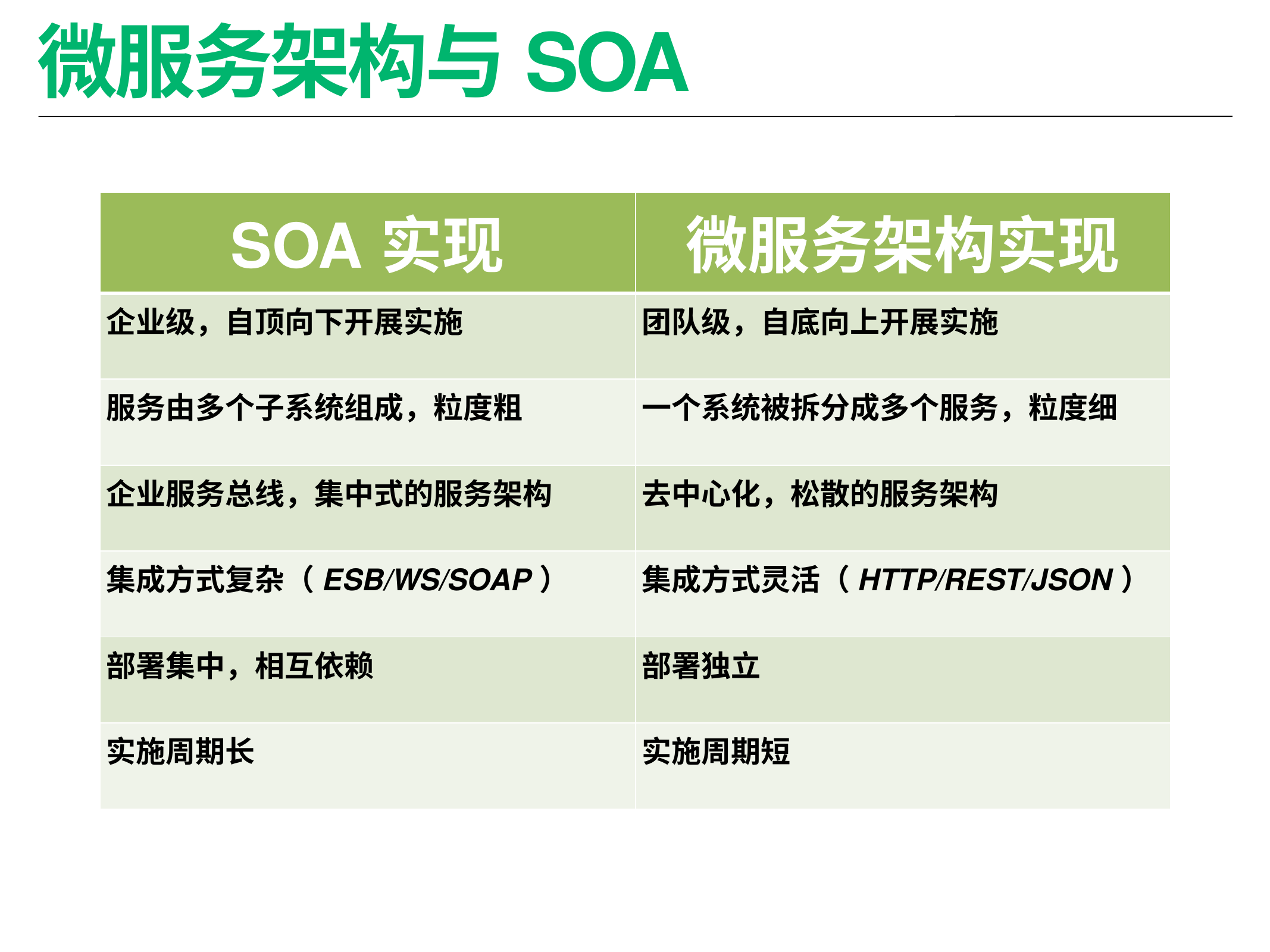

# 微服务架构与SOA
| SOA实现 | 微服务架构实现 |
| --- | --- |
| 企业级，自顶向下开展实施 | 团队级，自底向上开展实施 |
| 服务由多个子系统组成，粒度粗 | 一个系统被拆分成多个服务，粒度细 |
| 企业服务总线，集中式的服务架构 | 去中心化，松散的服务架构 |
| 集成方式复杂（ESB/WS/SOAP） | 集成方式灵活（HTTP/REST/JSON） |
| 部署集中，相互依赖 | 部署独立 |
| 实施周期长 | 实施周期短 |
81